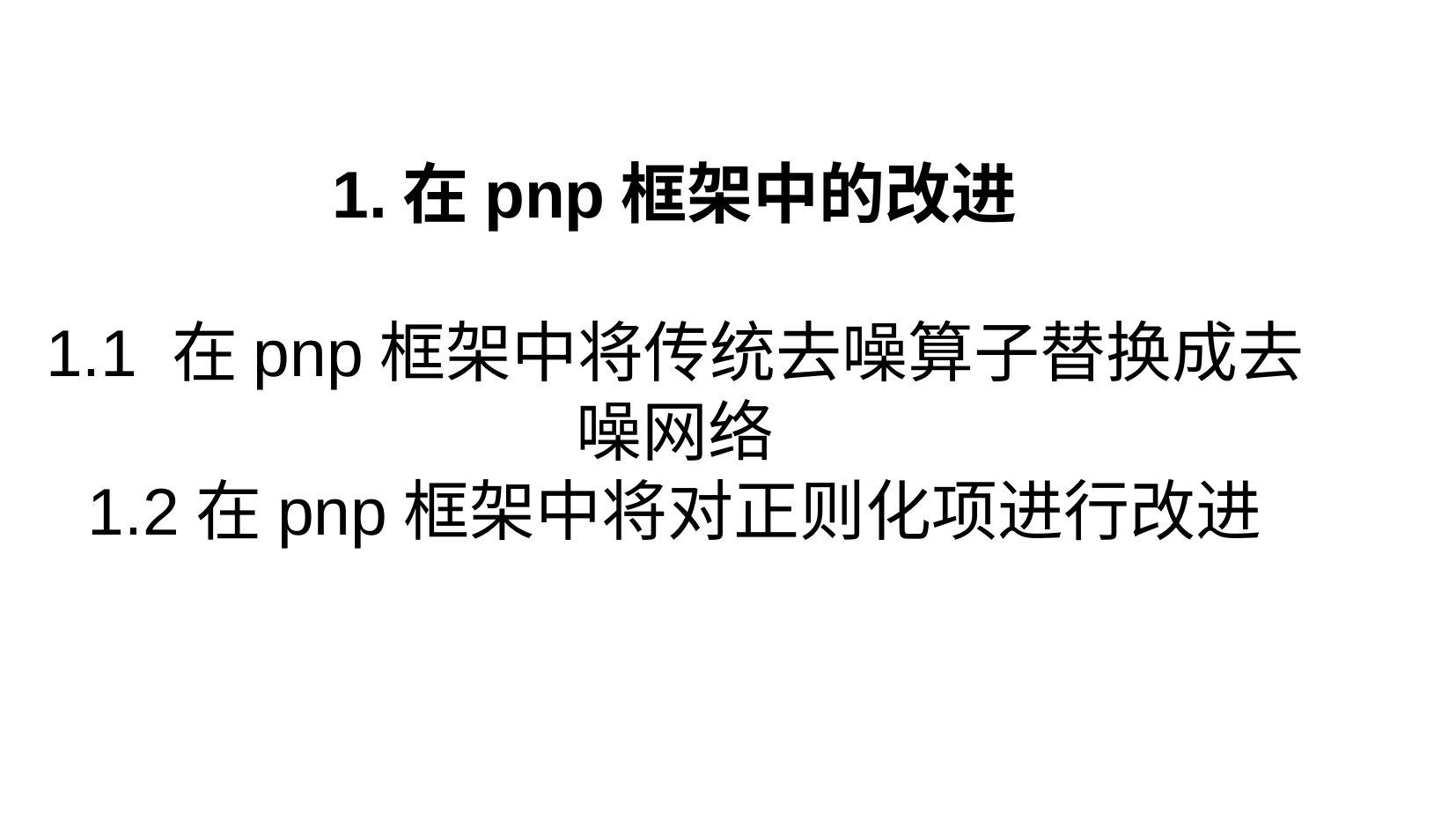

# 1.在pnp框架中的改进 1.1 在pnp框架中将传统去噪算子替换成去噪网络 1.2在pnp框架中将对正则化项进行改进